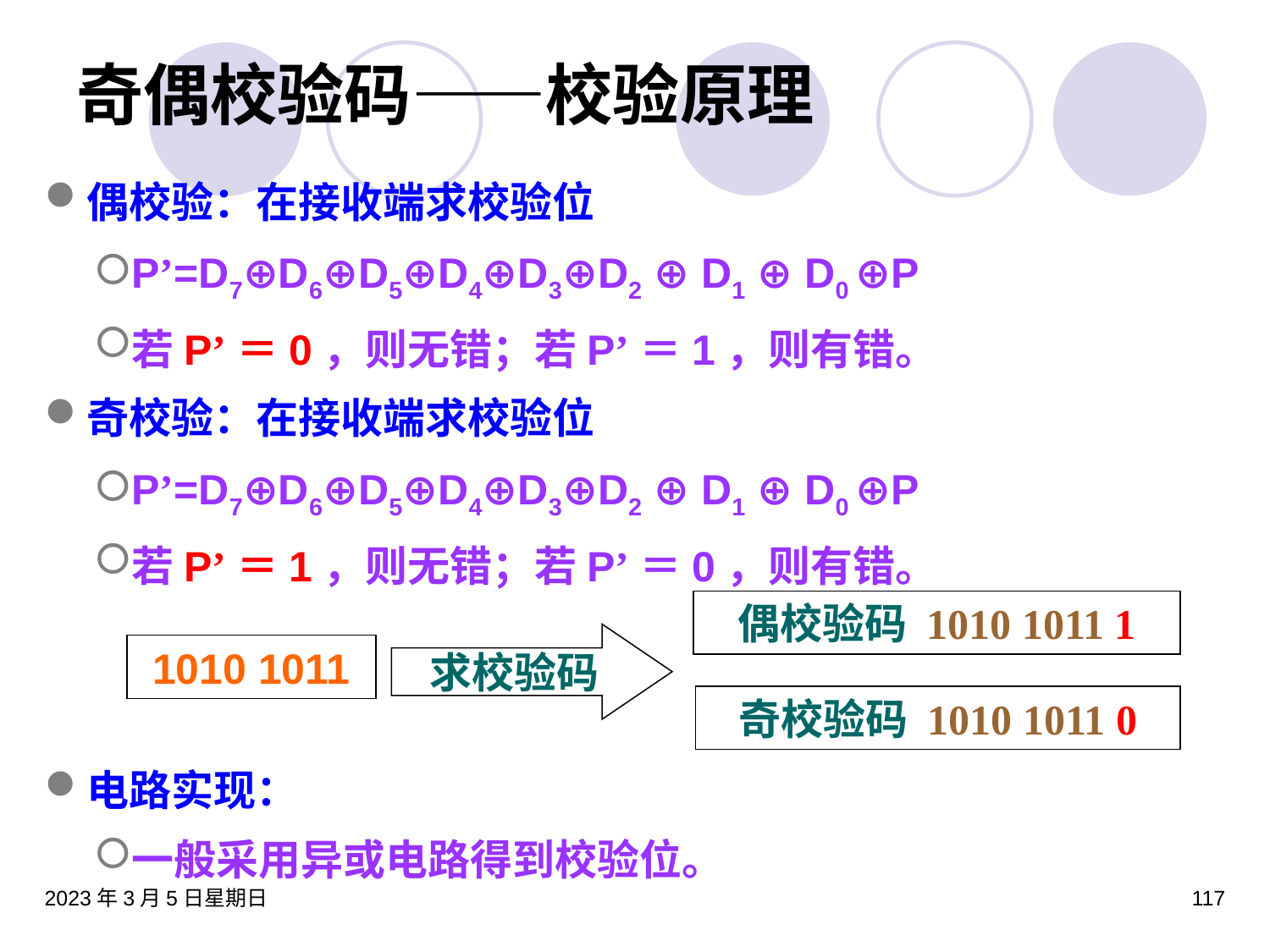

# 奇偶校验码——校验原理
偶校验：在接收端求校验位
P’=D7⊕D6⊕D5⊕D4⊕D3⊕D2 ⊕ D1 ⊕ D0 ⊕P
若P’＝0，则无错；若P’＝1，则有错。
奇校验：在接收端求校验位
P’=D7⊕D6⊕D5⊕D4⊕D3⊕D2 ⊕ D1 ⊕ D0 ⊕P
若P’＝1，则无错；若P’＝0，则有错。

电路实现：
一般采用异或电路得到校验位。
偶校验码 1010 1011 1
求校验码
1010 1011
奇校验码 1010 1011 0
2023年3月5日星期日
117